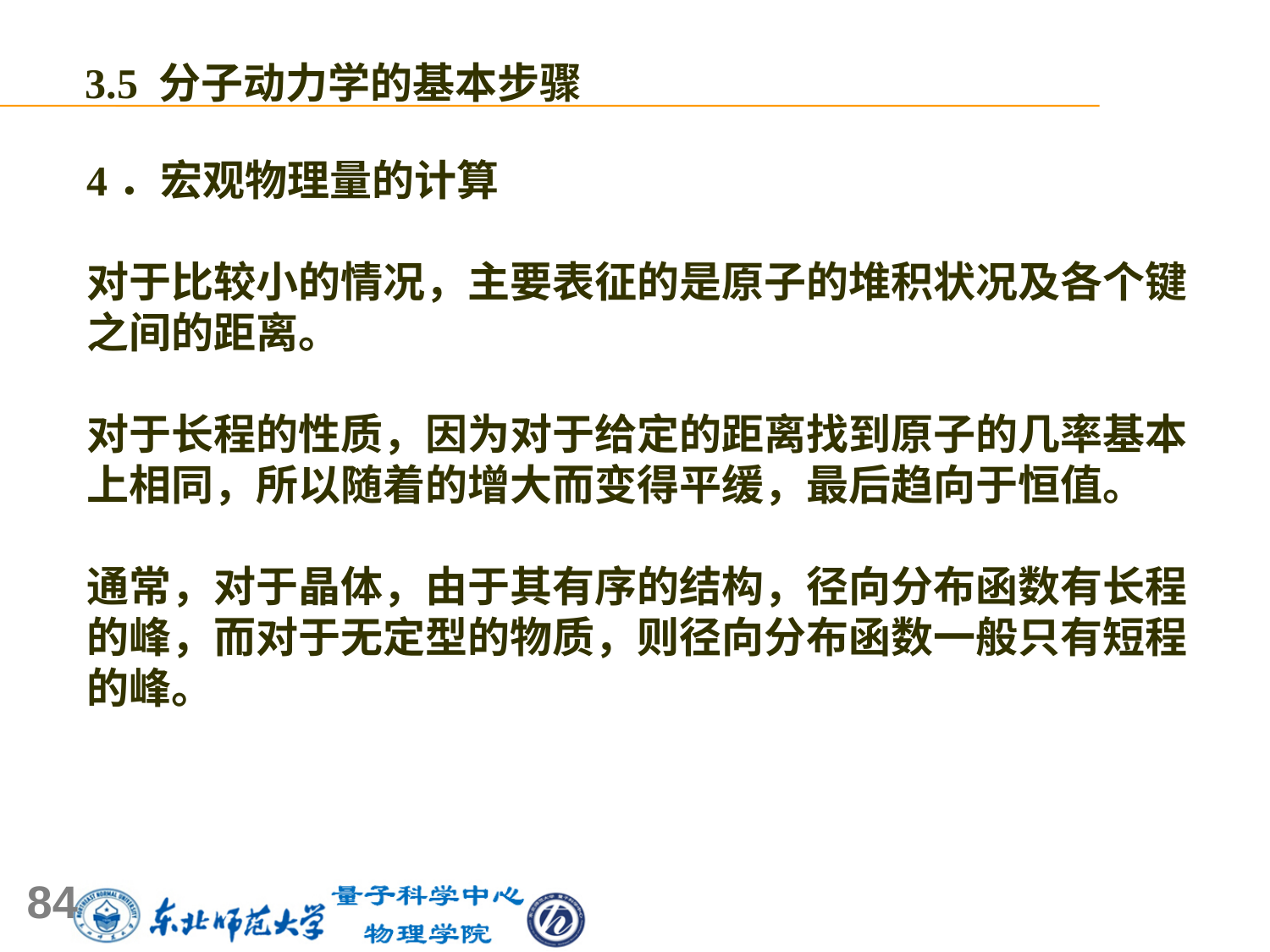

3.5 分子动力学的基本步骤

4．宏观物理量的计算

对于比较小的情况，主要表征的是原子的堆积状况及各个键之间的距离。

对于长程的性质，因为对于给定的距离找到原子的几率基本上相同，所以随着的增大而变得平缓，最后趋向于恒值。

通常，对于晶体，由于其有序的结构，径向分布函数有长程的峰，而对于无定型的物质，则径向分布函数一般只有短程的峰。
84